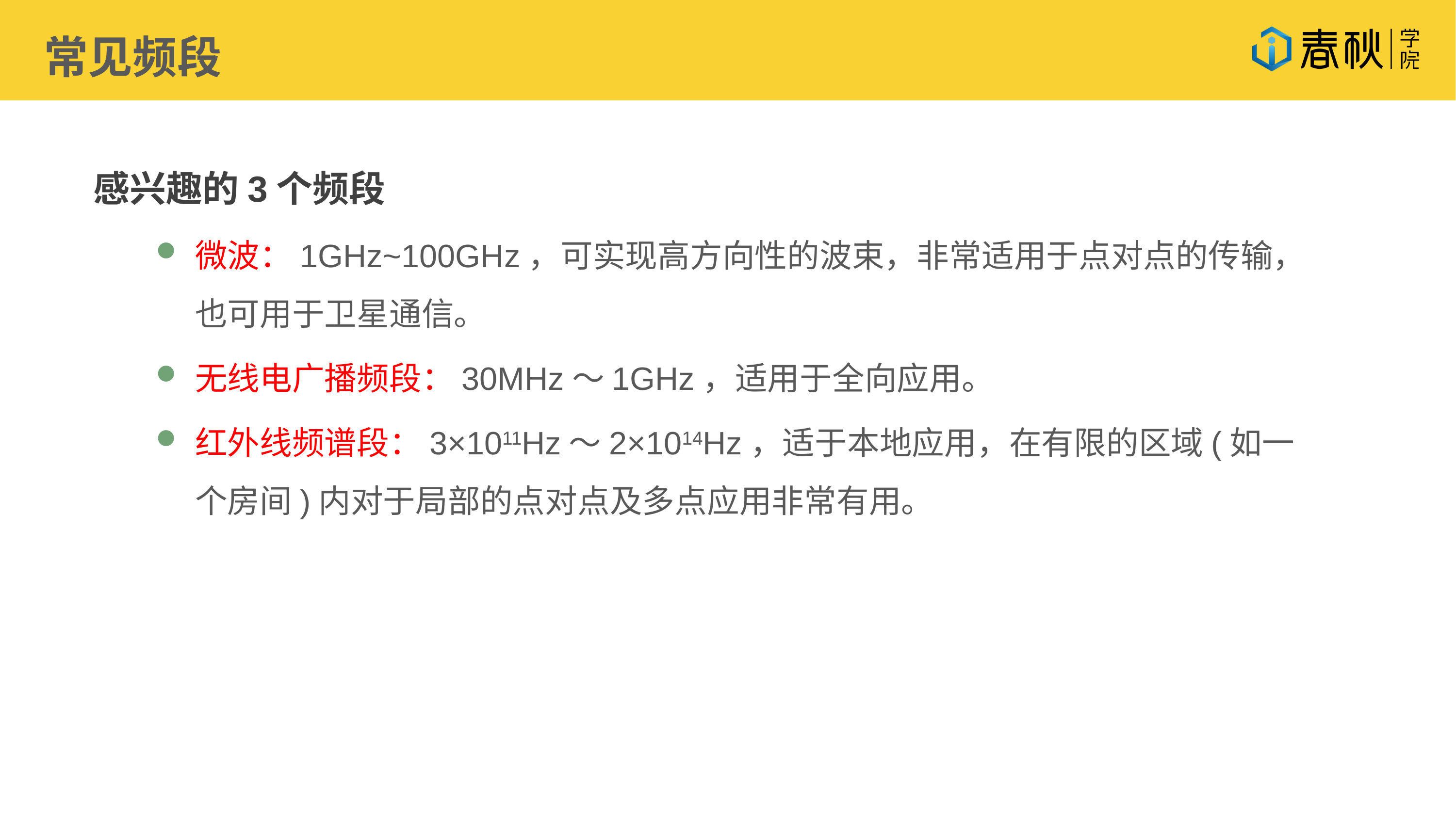

常见频段
感兴趣的3个频段
微波：1GHz~100GHz，可实现高方向性的波束，非常适用于点对点的传输，也可用于卫星通信。
无线电广播频段：30MHz～1GHz，适用于全向应用。
红外线频谱段：3×1011Hz～2×1014Hz，适于本地应用，在有限的区域(如一个房间)内对于局部的点对点及多点应用非常有用。